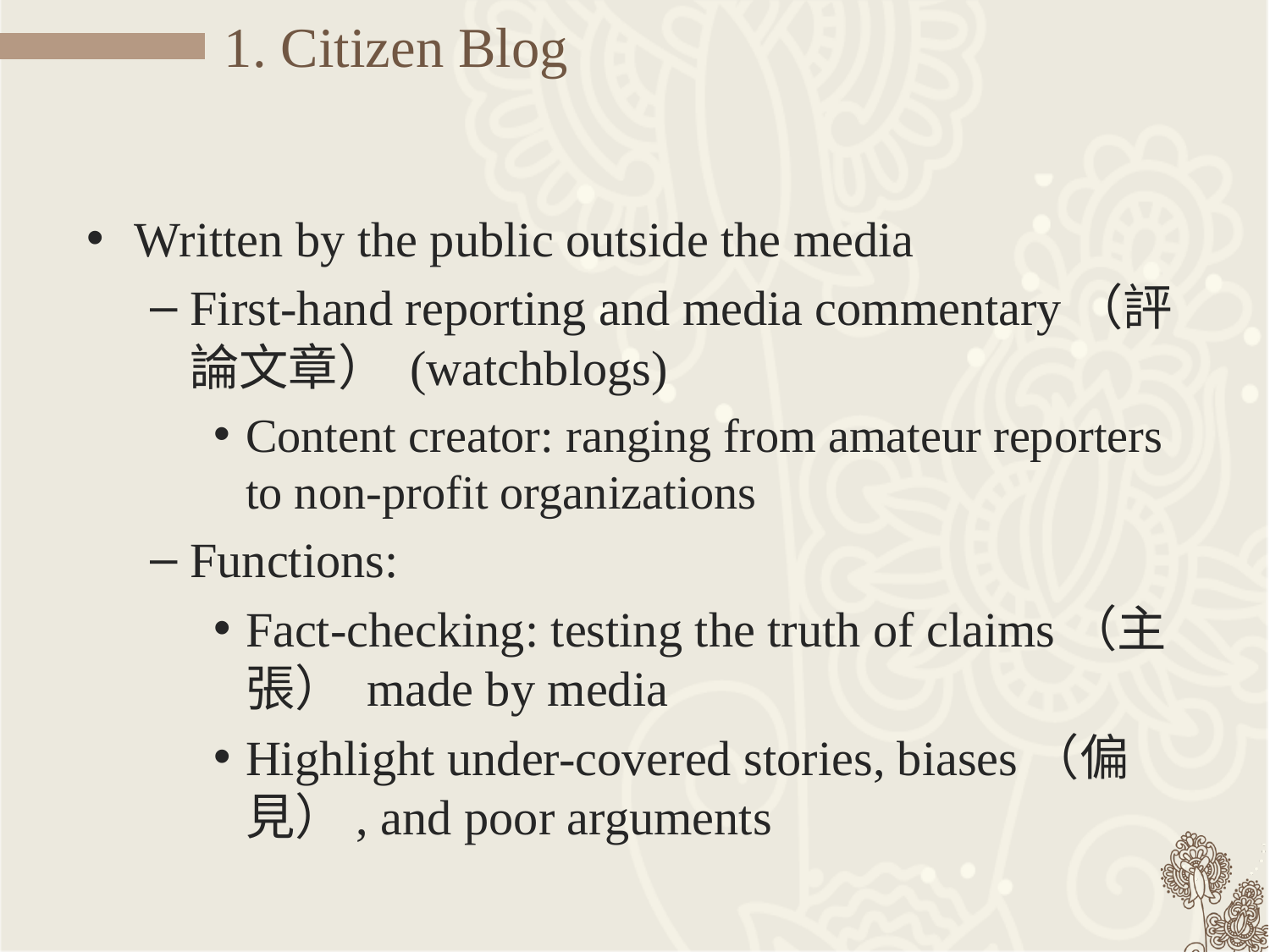

# 1. Citizen Blog
Written by the public outside the media
First-hand reporting and media commentary（評論文章） (watchblogs)
Content creator: ranging from amateur reporters to non-profit organizations
Functions:
Fact-checking: testing the truth of claims（主張） made by media
Highlight under-covered stories, biases（偏見）, and poor arguments